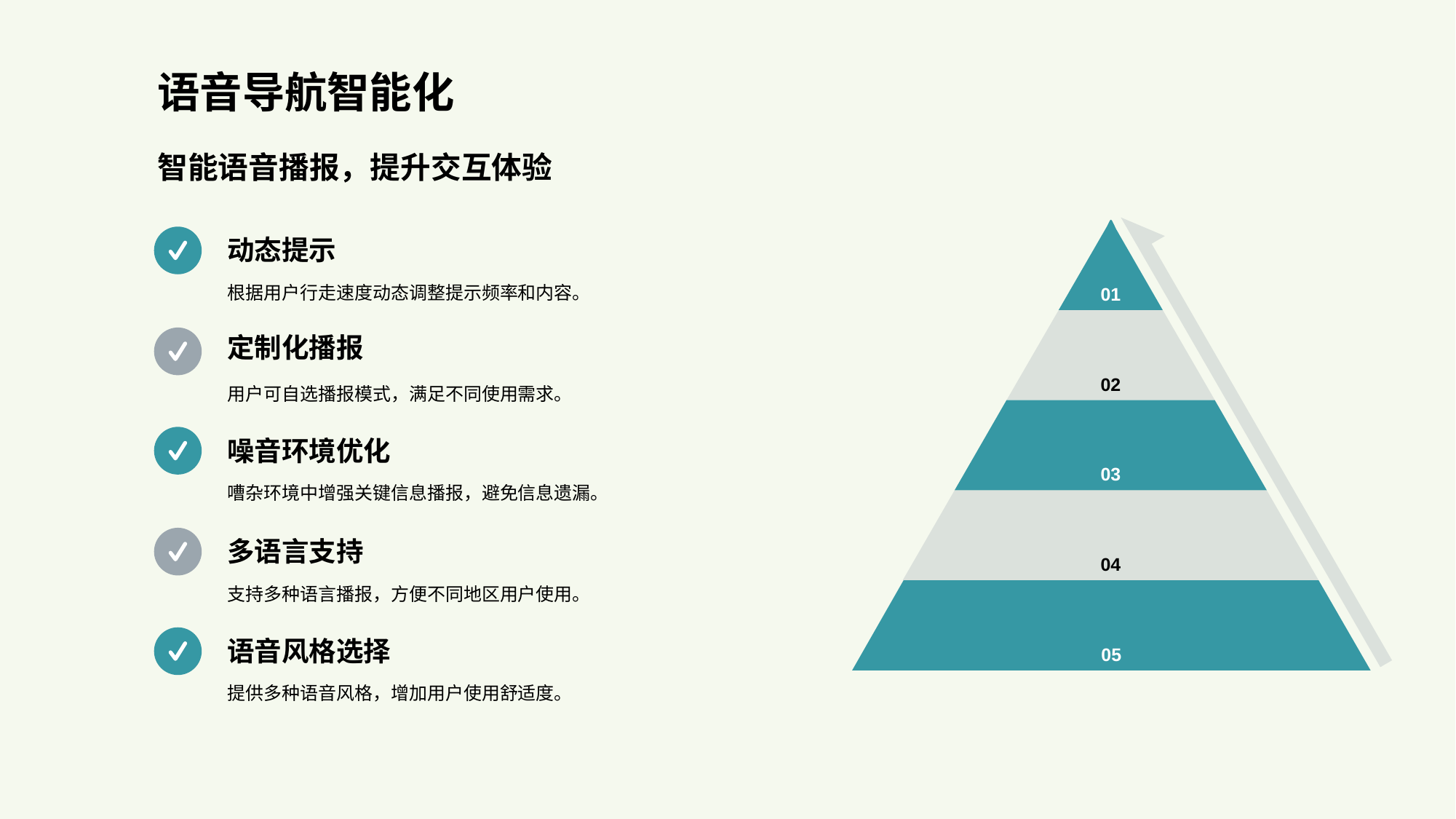

# 语音导航智能化
智能语音播报，提升交互体验
01
动态提示
根据用户行走速度动态调整提示频率和内容。

02
定制化播报
用户可自选播报模式，满足不同使用需求。

03
噪音环境优化
嘈杂环境中增强关键信息播报，避免信息遗漏。

04
多语言支持
支持多种语言播报，方便不同地区用户使用。

05
语音风格选择
提供多种语音风格，增加用户使用舒适度。